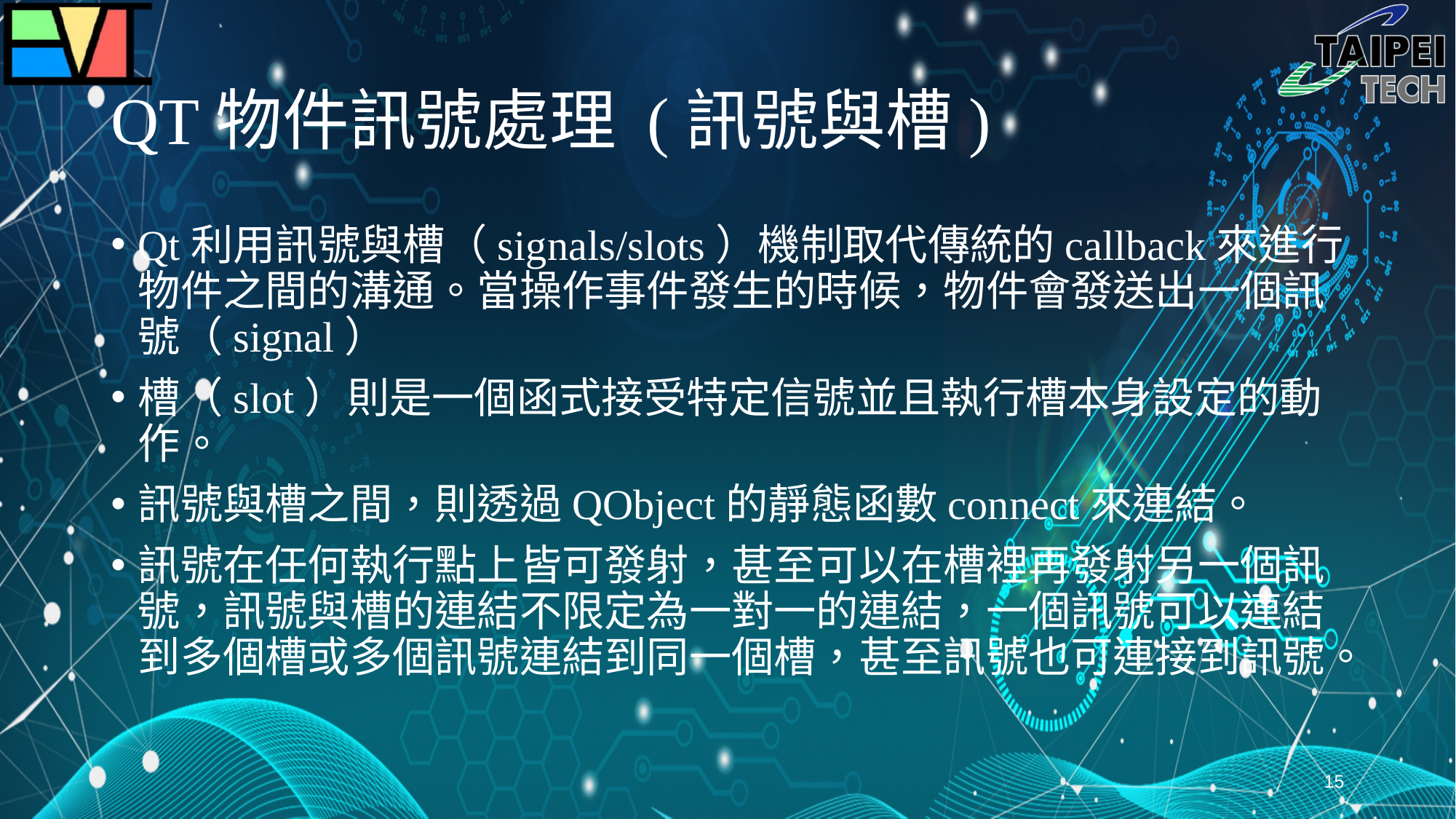

# QT物件訊號處理 (訊號與槽)
Qt利用訊號與槽（signals/slots）機制取代傳統的callback來進行物件之間的溝通。當操作事件發生的時候，物件會發送出一個訊號（signal）
槽（slot）則是一個函式接受特定信號並且執行槽本身設定的動作。
訊號與槽之間，則透過QObject的靜態函數connect來連結。
訊號在任何執行點上皆可發射，甚至可以在槽裡再發射另一個訊號，訊號與槽的連結不限定為一對一的連結，一個訊號可以連結到多個槽或多個訊號連結到同一個槽，甚至訊號也可連接到訊號。

15